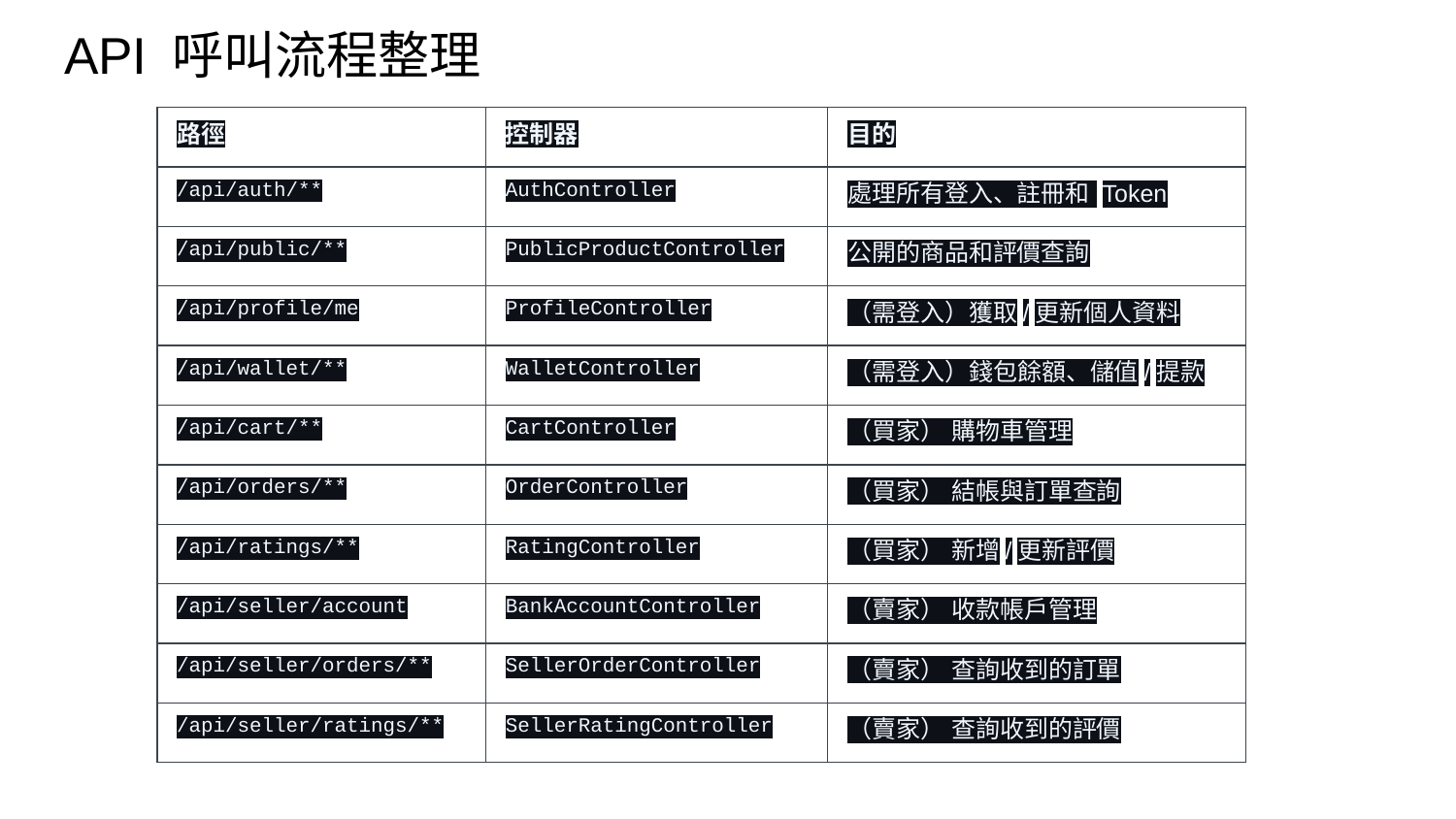

# API 呼叫流程整理
| 路徑 | 控制器 | 目的 |
| --- | --- | --- |
| /api/auth/\*\* | AuthController | 處理所有登入、註冊和 Token |
| /api/public/\*\* | PublicProductController | 公開的商品和評價查詢 |
| /api/profile/me | ProfileController | （需登入）獲取/更新個人資料 |
| /api/wallet/\*\* | WalletController | （需登入）錢包餘額、儲值/提款 |
| /api/cart/\*\* | CartController | （買家） 購物車管理 |
| /api/orders/\*\* | OrderController | （買家） 結帳與訂單查詢 |
| /api/ratings/\*\* | RatingController | （買家） 新增/更新評價 |
| /api/seller/account | BankAccountController | （賣家） 收款帳戶管理 |
| /api/seller/orders/\*\* | SellerOrderController | （賣家） 查詢收到的訂單 |
| /api/seller/ratings/\*\* | SellerRatingController | （賣家） 查詢收到的評價 |